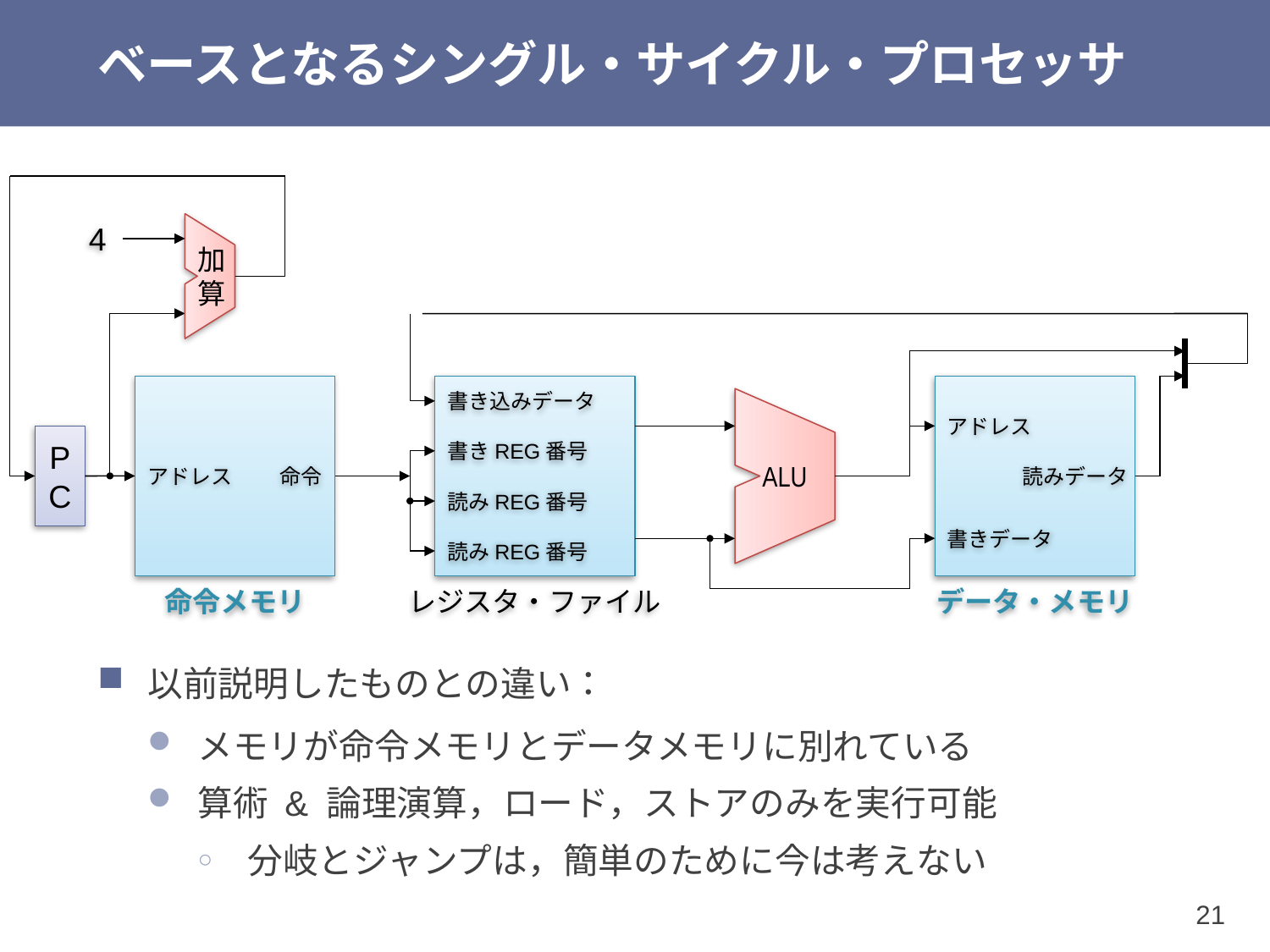

# ベースとなるシングル・サイクル・プロセッサ

4
加算

書き込みデータ

アドレス
ALU
PC
書きREG番号

アドレス
命令
読みデータ
読みREG番号
書きデータ
読みREG番号

命令メモリ
レジスタ・ファイル
データ・メモリ
以前説明したものとの違い：
メモリが命令メモリとデータメモリに別れている
算術 & 論理演算，ロード，ストアのみを実行可能
分岐とジャンプは，簡単のために今は考えない